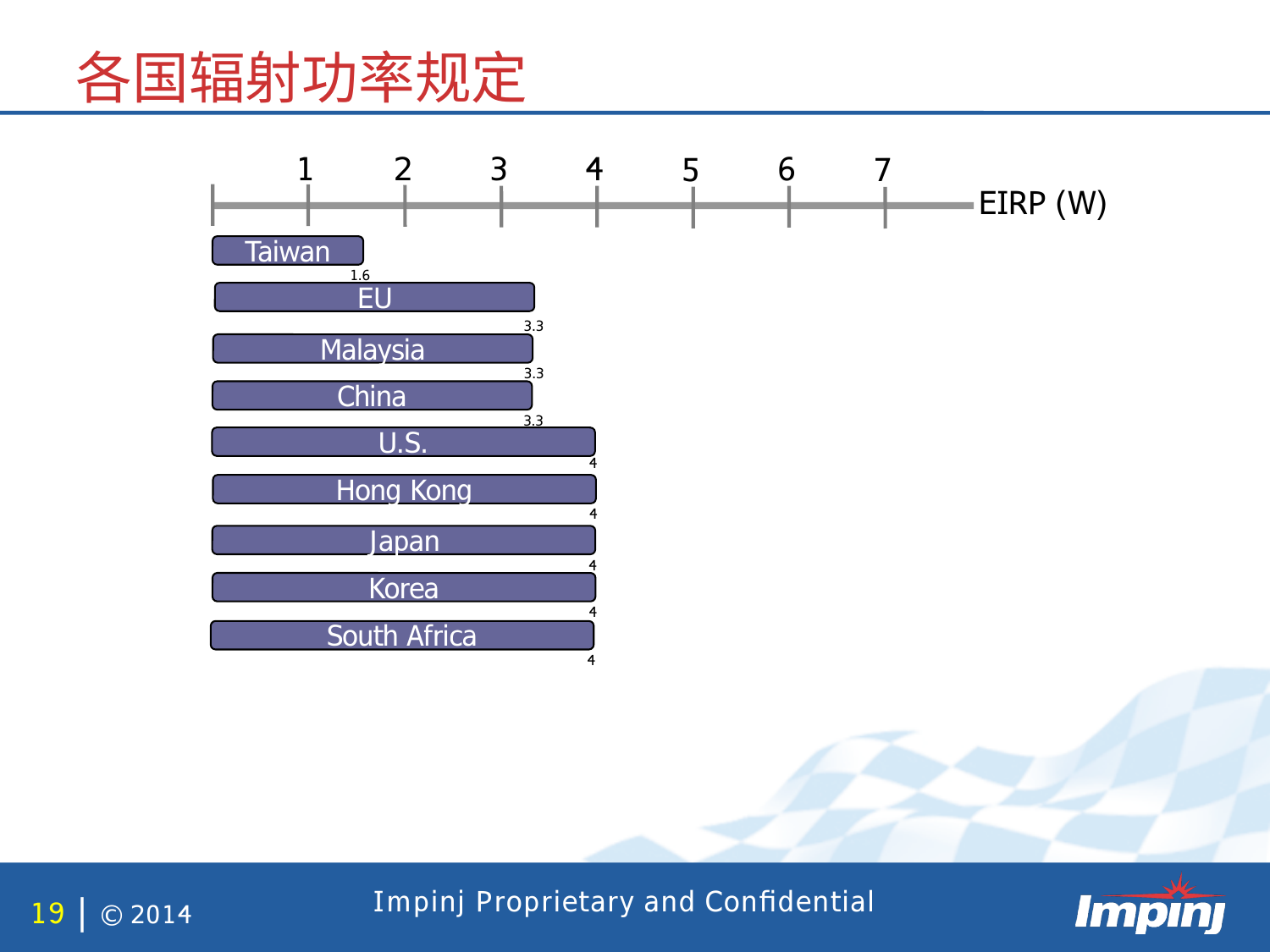

各国辐射功率规定
1
2
3
4
6
5
7
EIRP (W)

Taiwan
1.6
EU
3.3
Malaysia
3.3
China
3.3
U.S.
4
Hong Kong
4
Japan
4
Korea
4
South Africa
4